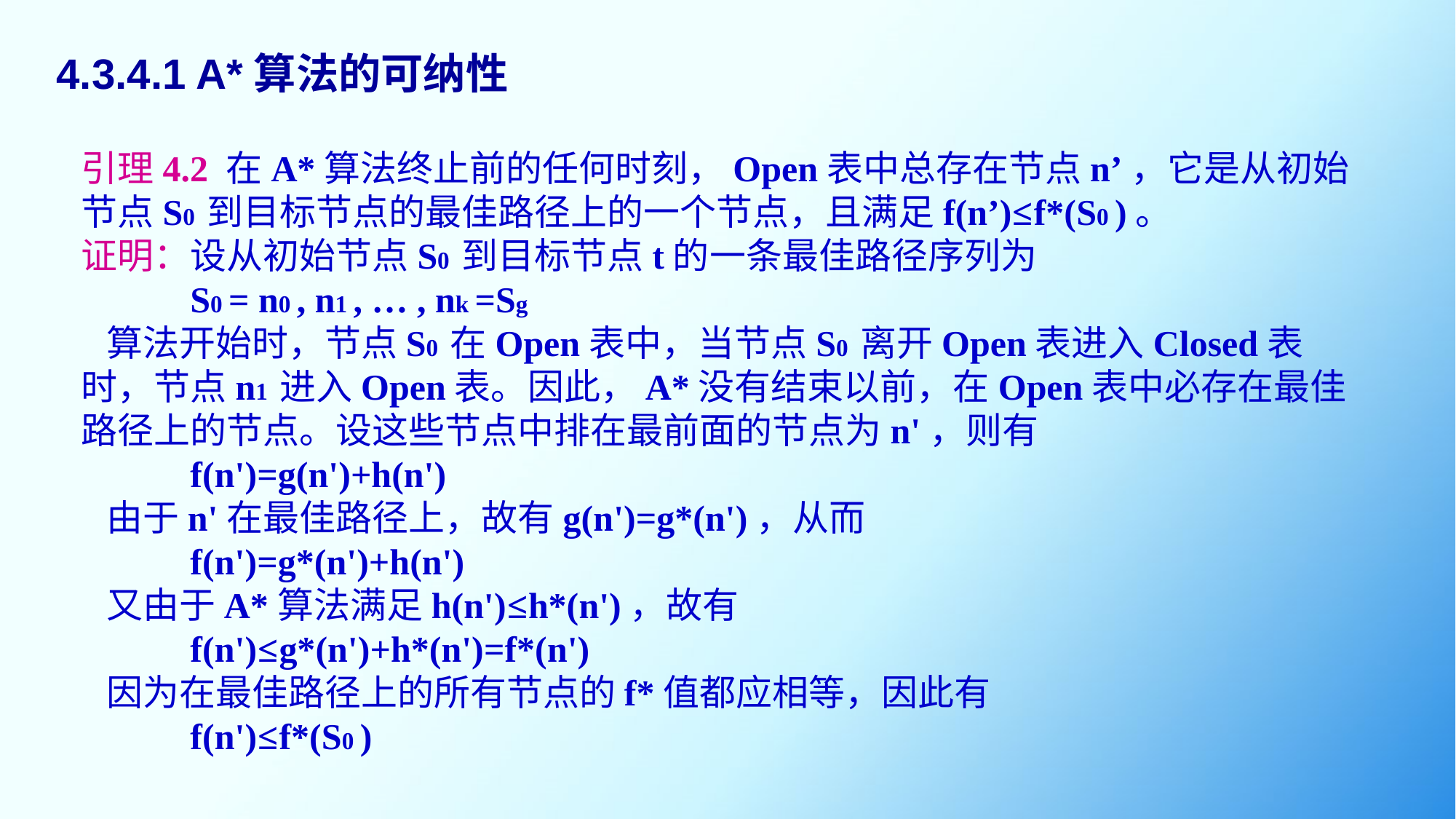

4.3.4.1 A*算法的可纳性
引理4.2 在A*算法终止前的任何时刻，Open表中总存在节点n’，它是从初始节点S0 到目标节点的最佳路径上的一个节点，且满足f(n’)≤f*(S0 )。
证明：设从初始节点S0 到目标节点t的一条最佳路径序列为
	S0 = n0 , n1 , … , nk =Sg
  算法开始时，节点S0 在Open表中，当节点S0 离开Open表进入Closed表时，节点n1 进入Open表。因此，A*没有结束以前，在Open表中必存在最佳路径上的节点。设这些节点中排在最前面的节点为n'，则有
	f(n')=g(n')+h(n')
  由于n'在最佳路径上，故有g(n')=g*(n')，从而
	f(n')=g*(n')+h(n')
  又由于A*算法满足h(n')≤h*(n')，故有
	f(n')≤g*(n')+h*(n')=f*(n')
  因为在最佳路径上的所有节点的f*值都应相等，因此有
	f(n')≤f*(S0 )